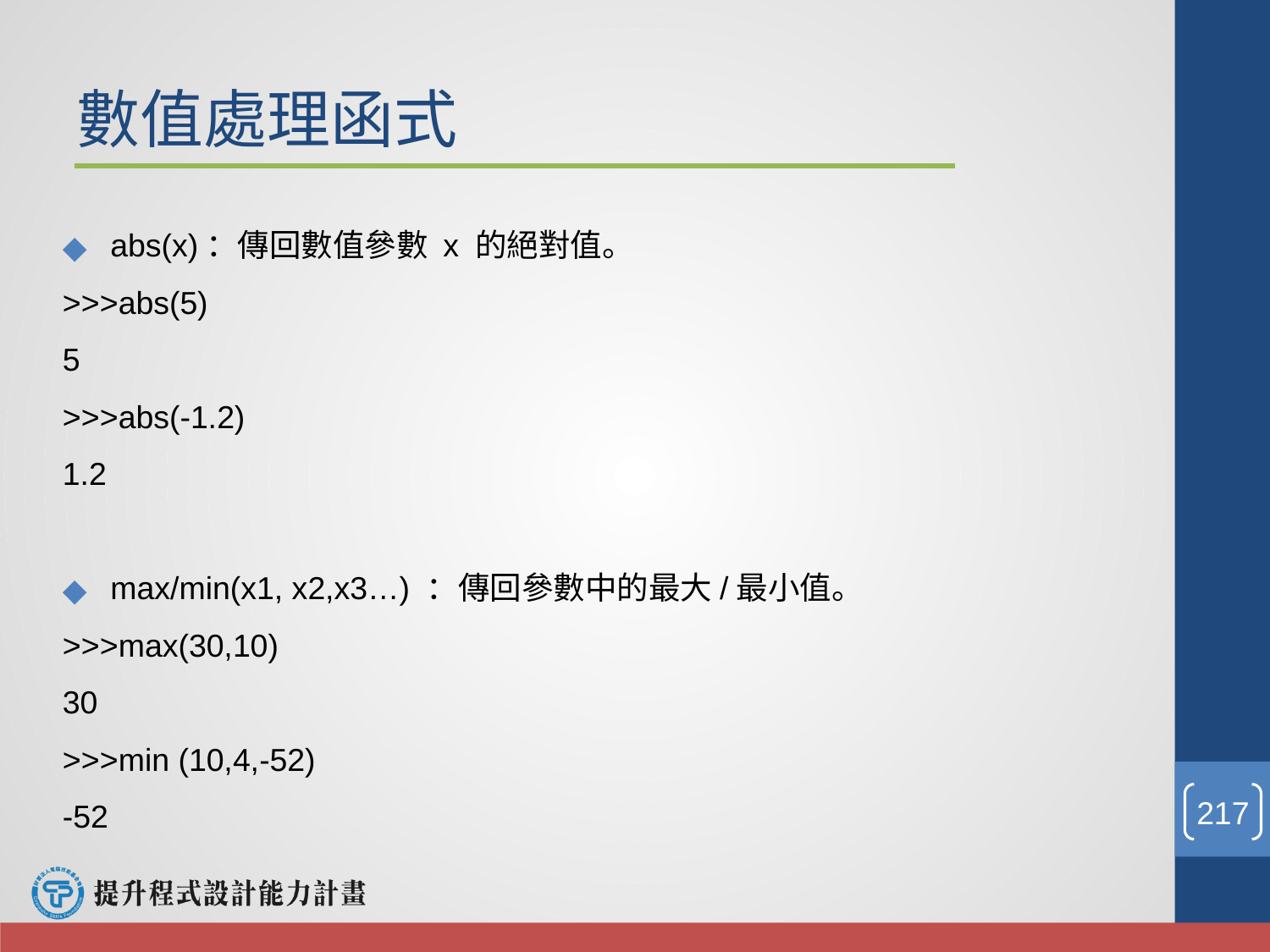

# 數值處理函式
abs(x)：傳回數值參數 x 的絕對值。
>>>abs(5)
5
>>>abs(-1.2)
1.2

max/min(x1, x2,x3…) ：傳回參數中的最大/最小值。
>>>max(30,10)
30
>>>min (10,4,-52)
-52

217